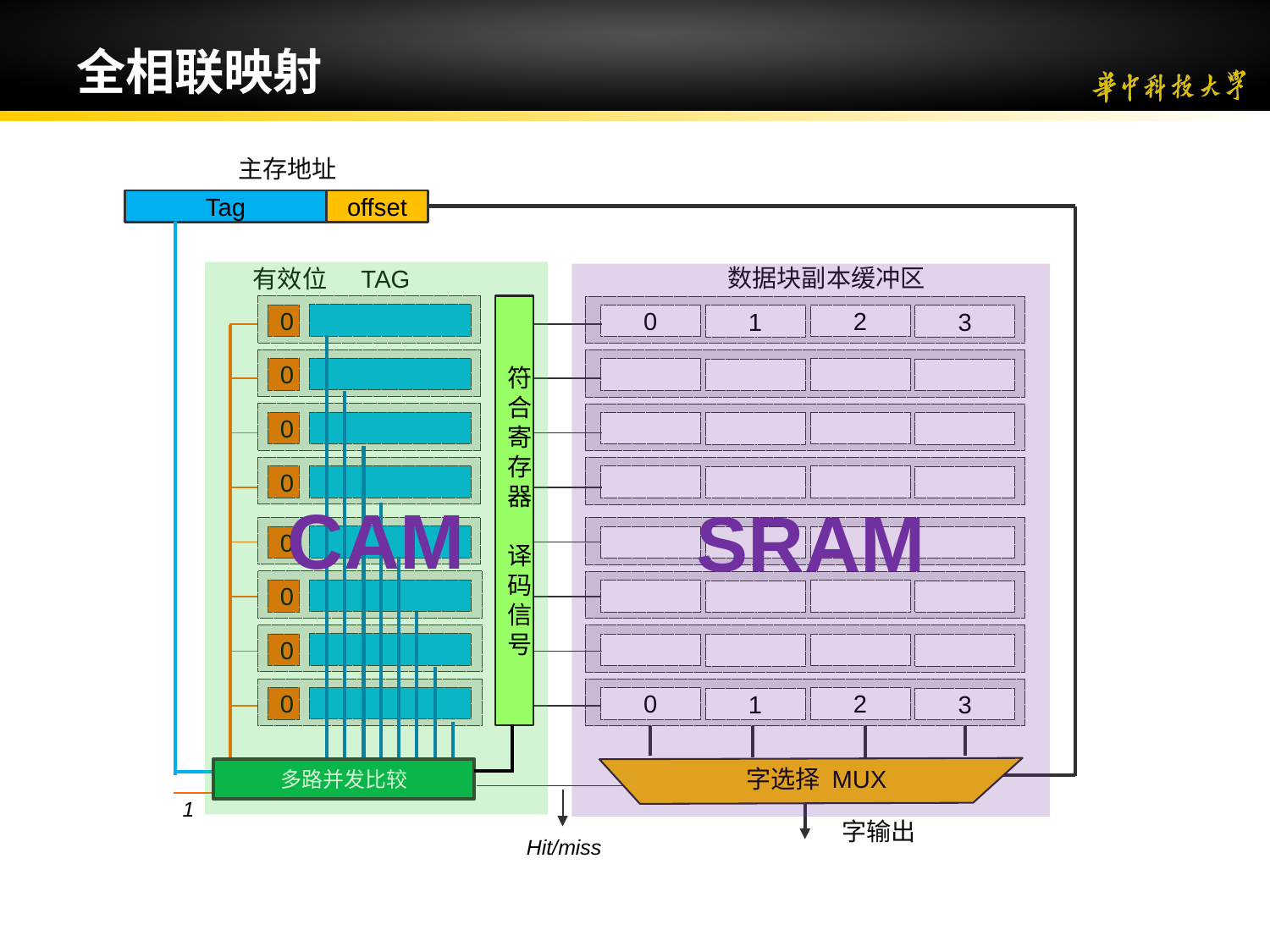

# 全相联映射
主存地址
Tag
offset
数据块副本缓冲区
CAM
TAG
有效位
SRAM

符合寄存器

译码信号

0
2
1
3

0

0

0

0

0

0

0

0
2
1
3

0
多路选择器
字选择 MUX
多路并发比较
1
字输出
Hit/miss